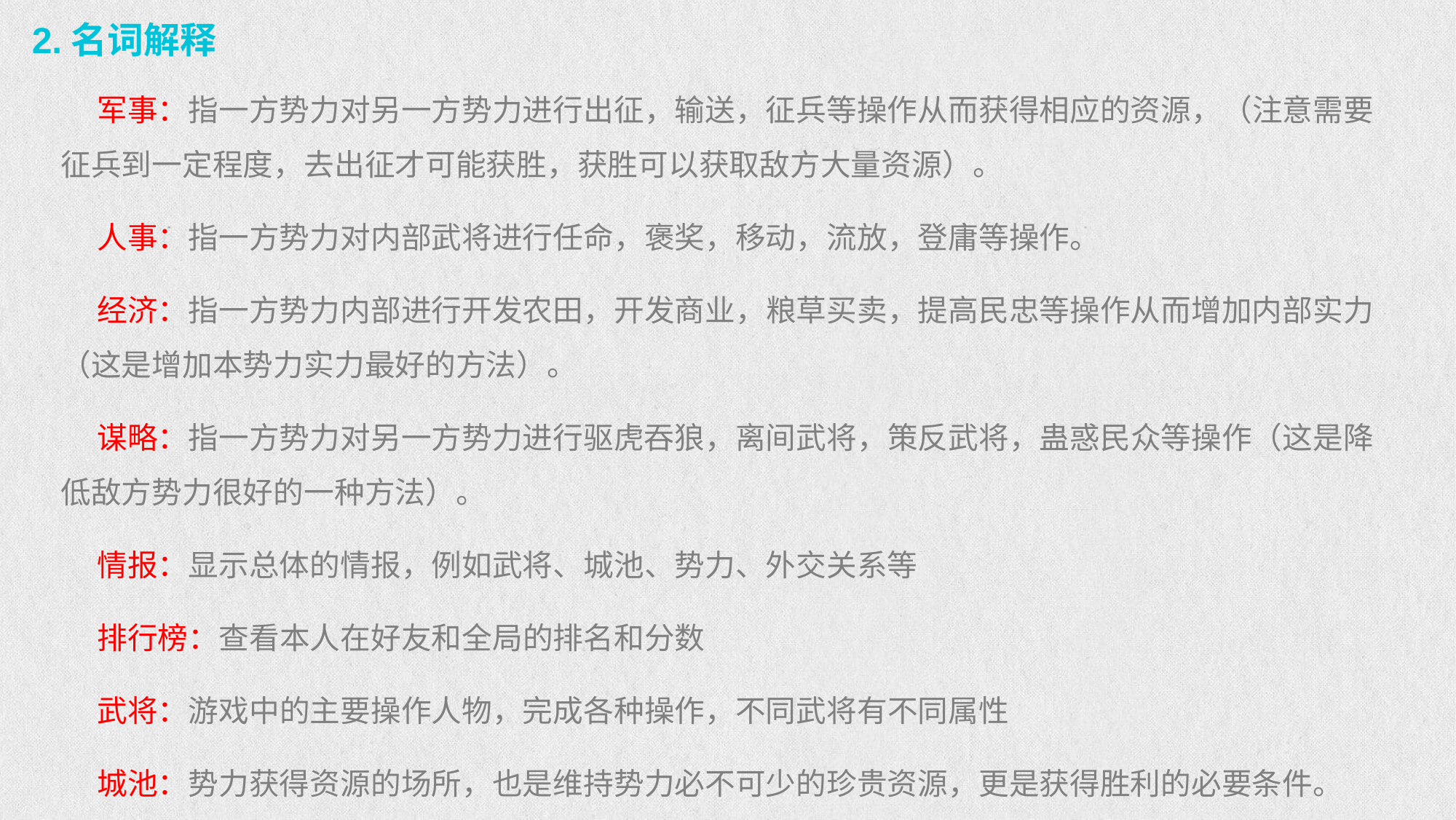

2.名词解释
军事：指一方势力对另一方势力进行出征，输送，征兵等操作从而获得相应的资源，（注意需要征兵到一定程度，去出征才可能获胜，获胜可以获取敌方大量资源）。
人事：指一方势力对内部武将进行任命，褒奖，移动，流放，登庸等操作。
经济：指一方势力内部进行开发农田，开发商业，粮草买卖，提高民忠等操作从而增加内部实力（这是增加本势力实力最好的方法）。
谋略：指一方势力对另一方势力进行驱虎吞狼，离间武将，策反武将，蛊惑民众等操作（这是降低敌方势力很好的一种方法）。
情报：显示总体的情报，例如武将、城池、势力、外交关系等
排行榜：查看本人在好友和全局的排名和分数
武将：游戏中的主要操作人物，完成各种操作，不同武将有不同属性
城池：势力获得资源的场所，也是维持势力必不可少的珍贵资源，更是获得胜利的必要条件。